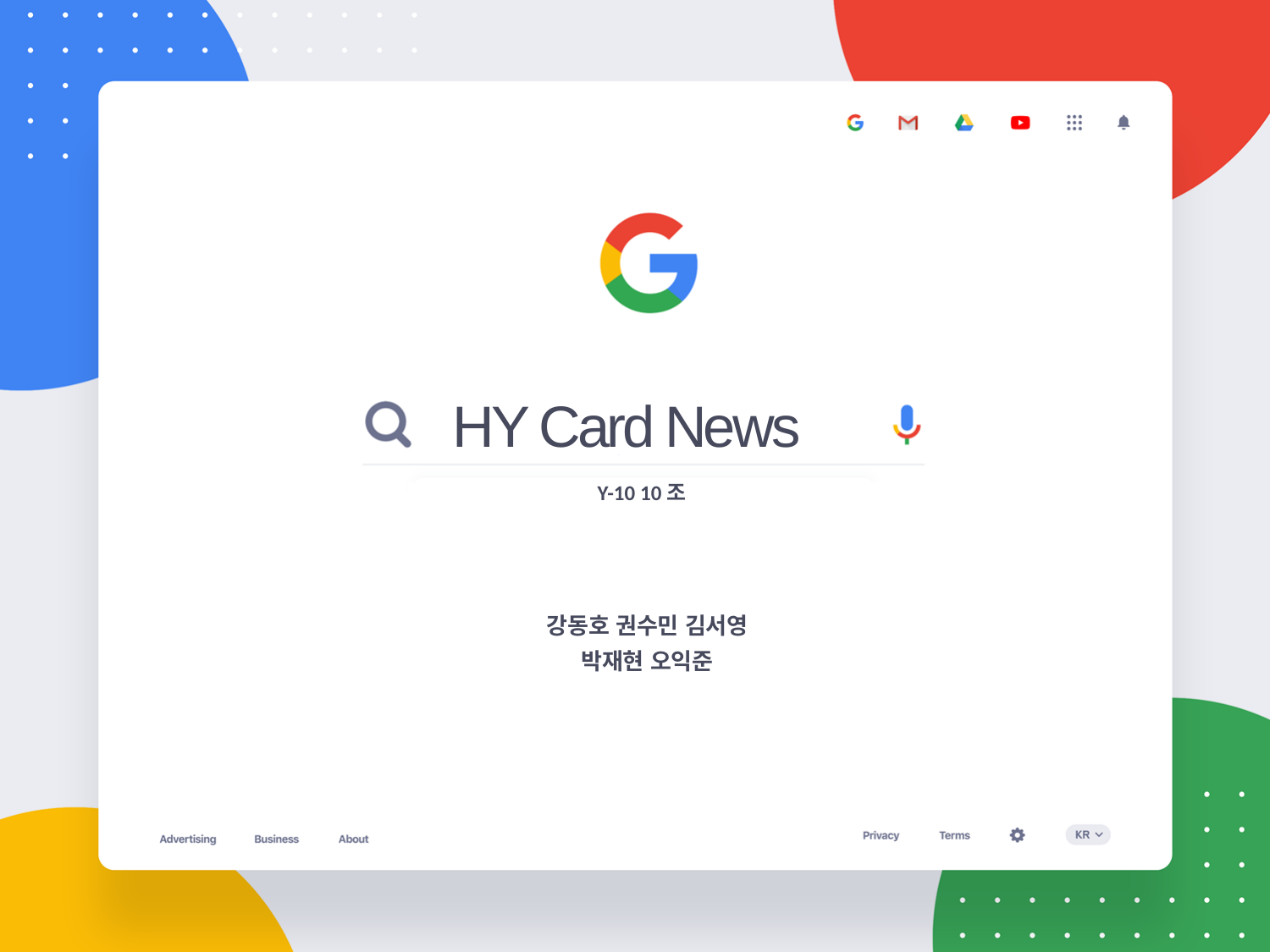

HY Card News

Y-10 10조

강동호 권수민 김서영
박재현 오익준